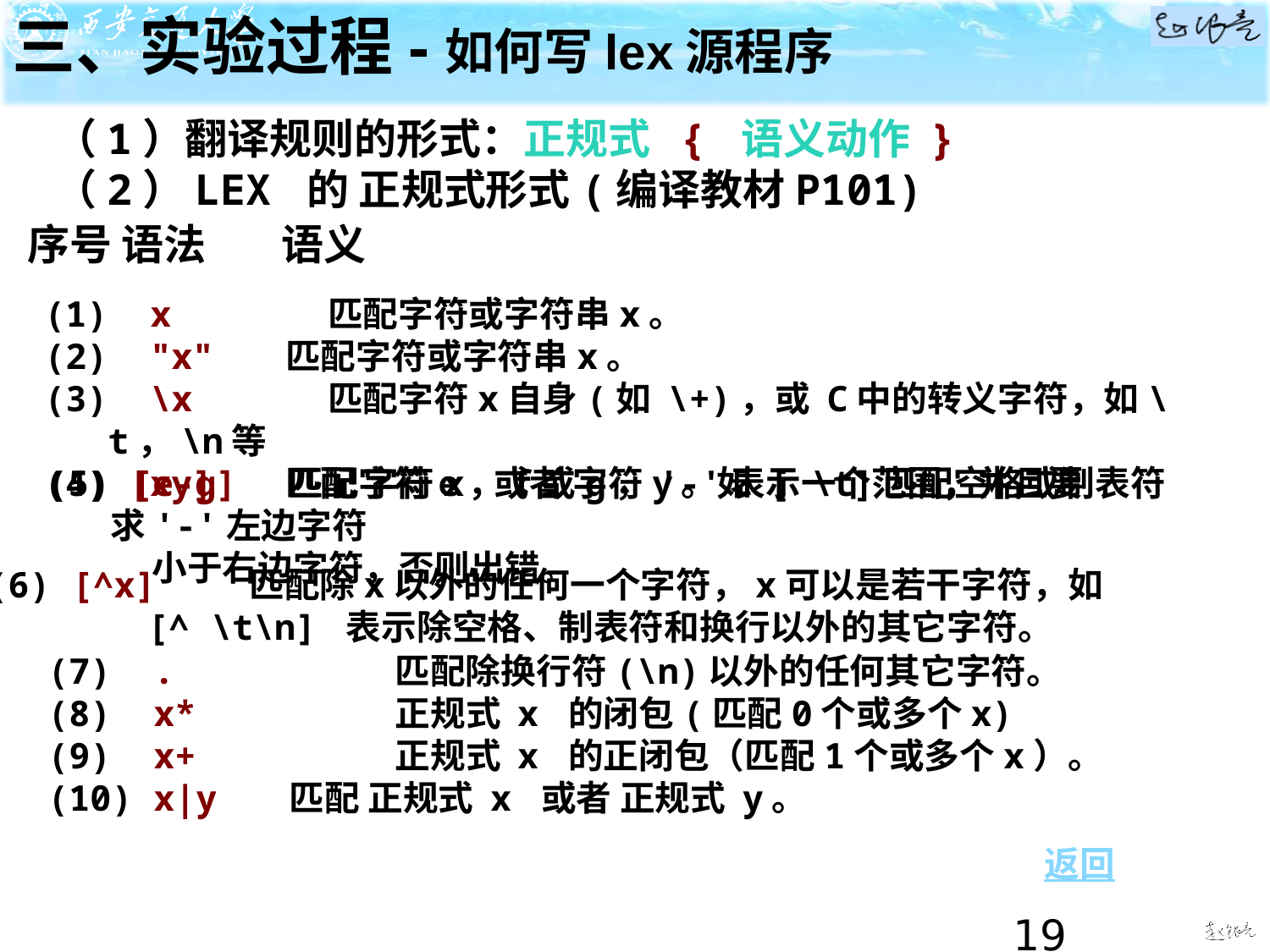

三、实验过程-如何写lex源程序
（1）翻译规则的形式：正规式  { 语义动作 }
（2）LEX 的 正规式形式(编译教材P101)
序号 语法 	语义
(1)  x	    匹配字符或字符串x。
(2)  "x"   匹配字符或字符串x。
(3)  \x	    匹配字符x自身(如 \+)，或 C中的转义字符，如\t，\n等
(4) [xy]   匹配 字符x 或者 字符y。如 [ \t]匹配空格或制表符
 [e-g]  匹配字符e，f或g，'-'表示一个范围，并且要求'-'左边字符
            小于右边字符，否则出错。
(6) [^x]    匹配除x以外的任何一个字符，x可以是若干字符，如
           [^ \t\n] 表示除空格、制表符和换行以外的其它字符。
(7)  .	    匹配除换行符(\n)以外的任何其它字符。
(8)  x*	    正规式 x 的闭包(匹配0个或多个x)
(9)  x+	    正规式 x 的正闭包（匹配1个或多个x）。
(10) x|y   匹配 正规式 x 或者 正规式 y。
返回
19